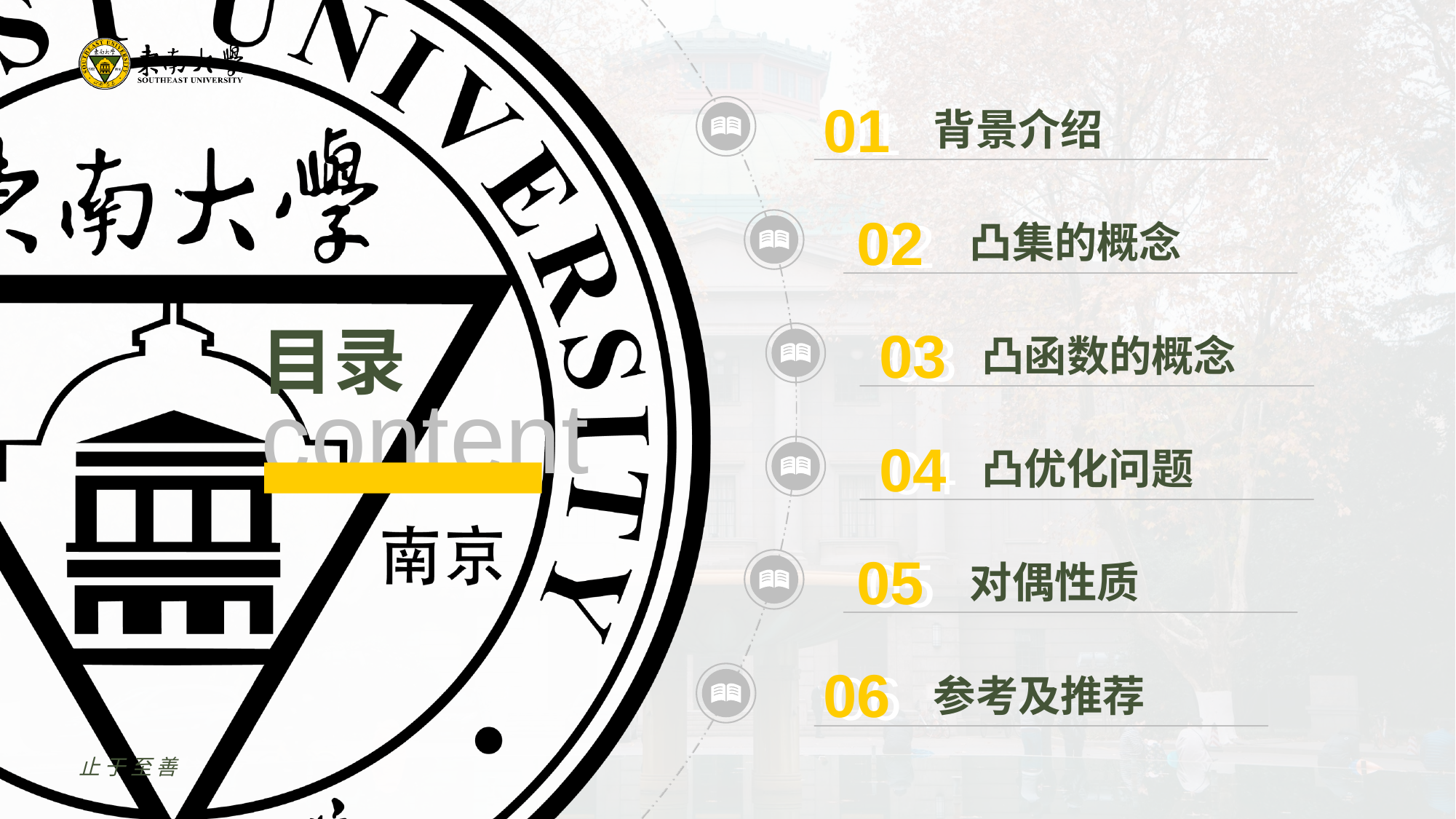

01
01

 背景介绍
02
02

 凸集的概念
03
03

凸函数的概念
04
04

凸优化问题

05
05

 对偶性质
06
06

 参考及推荐
止于至善